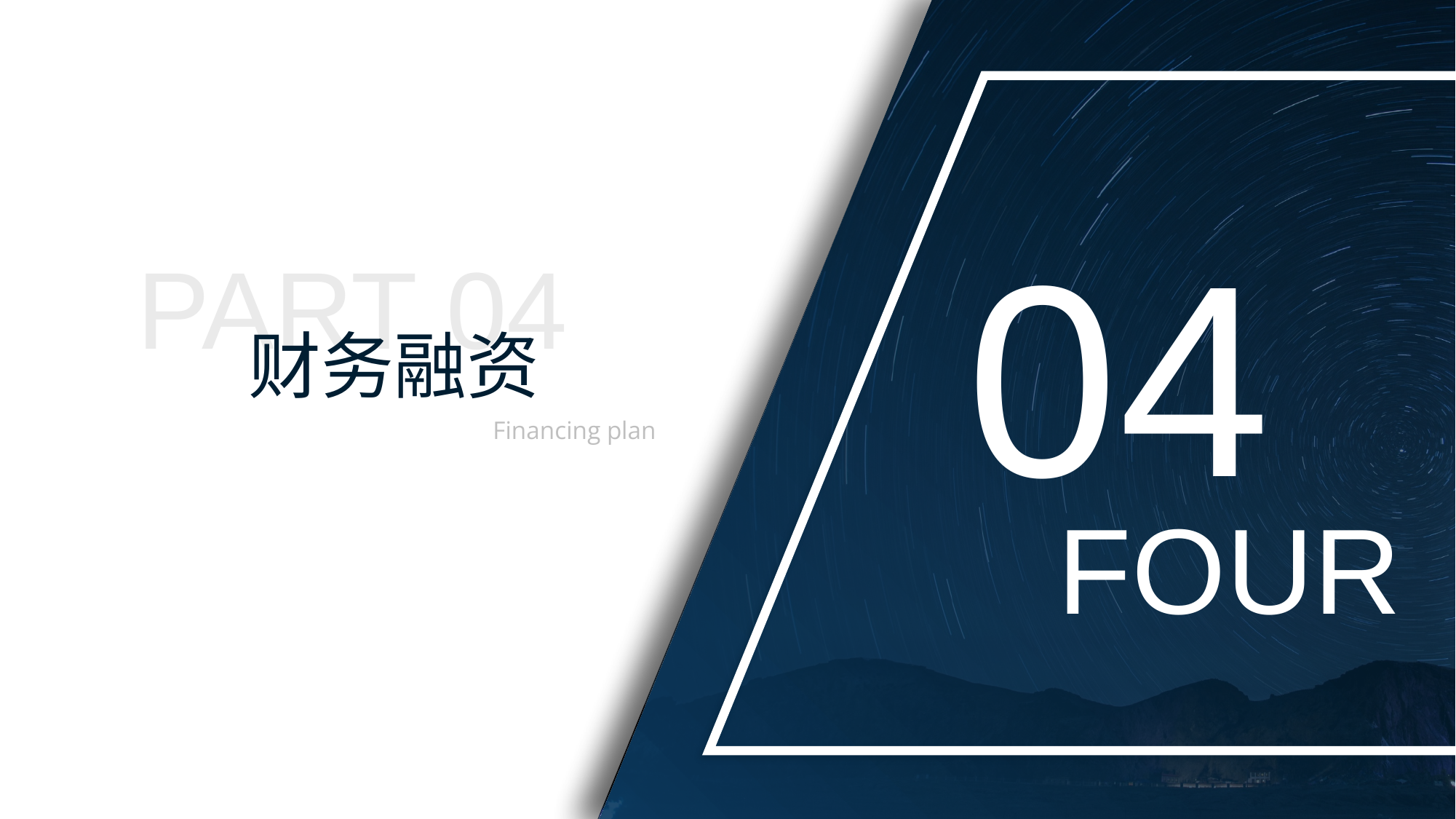

04
PART 04
财务融资
Financing plan
FOUR